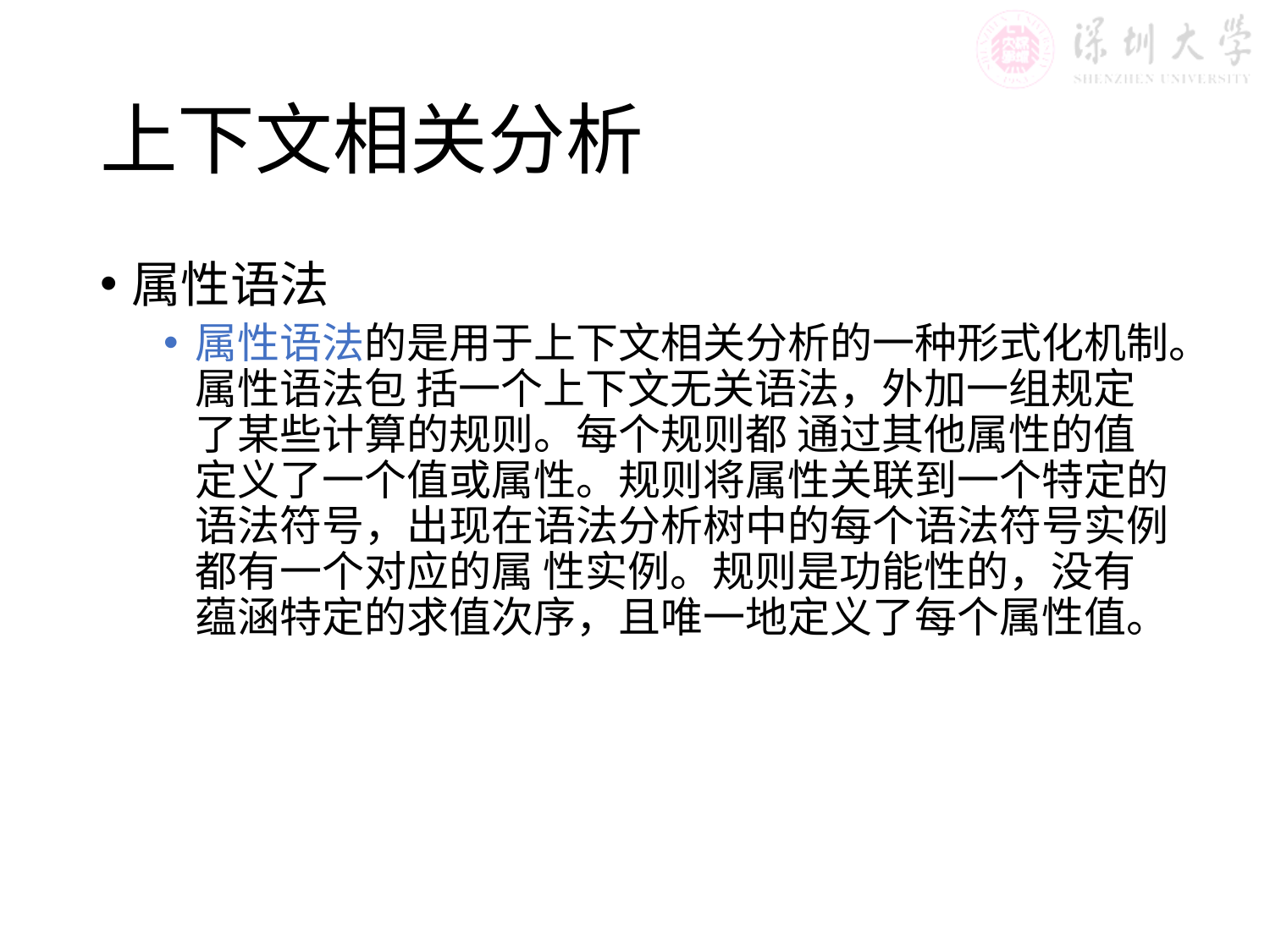

# 上下文相关分析
属性语法
属性语法的是用于上下文相关分析的一种形式化机制。属性语法包 括一个上下文无关语法，外加一组规定了某些计算的规则。每个规则都 通过其他属性的值定义了一个值或属性。规则将属性关联到一个特定的 语法符号，出现在语法分析树中的每个语法符号实例都有一个对应的属 性实例。规则是功能性的，没有蕴涵特定的求值次序，且唯一地定义了每个属性值。